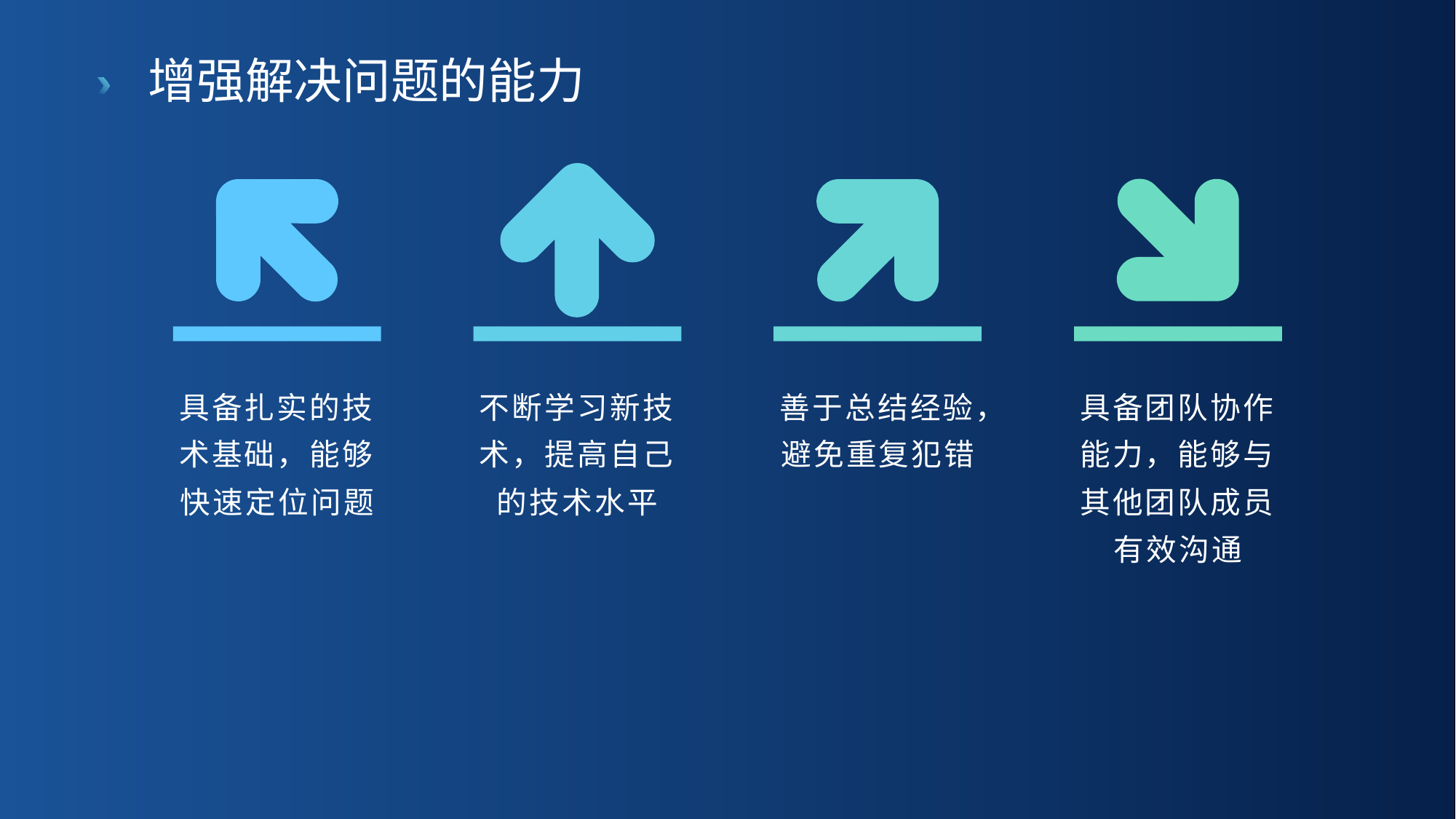

# 增强解决问题的能力

具备扎实的技术基础，能够快速定位问题
不断学习新技术，提高自己的技术水平
善于总结经验，避免重复犯错
具备团队协作能力，能够与其他团队成员有效沟通